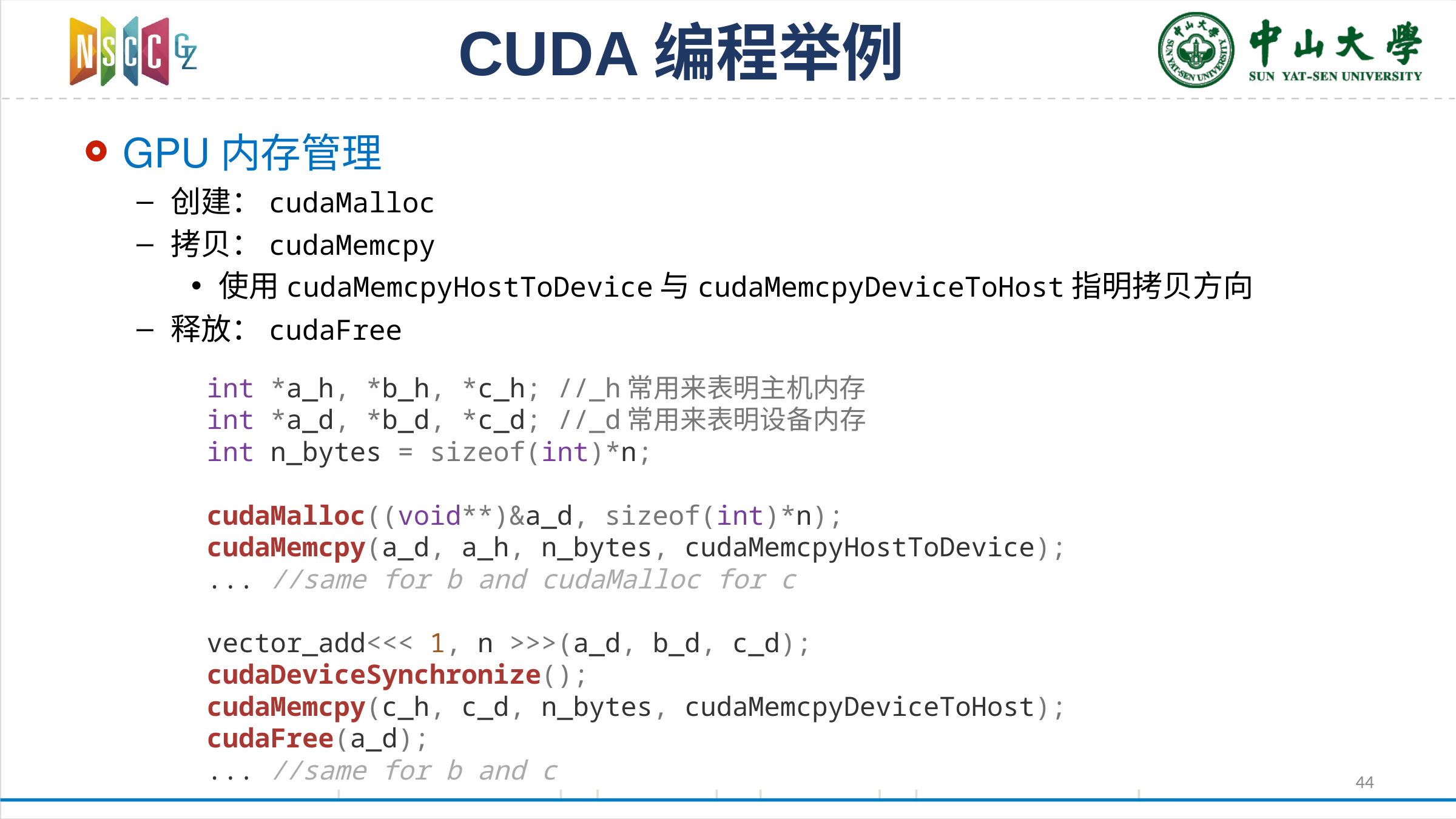

# CUDA编程举例
GPU内存管理
创建：cudaMalloc
拷贝：cudaMemcpy
使用cudaMemcpyHostToDevice与cudaMemcpyDeviceToHost指明拷贝方向
释放：cudaFree

int *a_h, *b_h, *c_h; //_h常用来表明主机内存
int *a_d, *b_d, *c_d; //_d常用来表明设备内存
int n_bytes = sizeof(int)*n;
cudaMalloc((void**)&a_d, sizeof(int)*n);
cudaMemcpy(a_d, a_h, n_bytes, cudaMemcpyHostToDevice);
... //same for b and cudaMalloc for c
vector_add<<< 1, n >>>(a_d, b_d, c_d);
cudaDeviceSynchronize();
cudaMemcpy(c_h, c_d, n_bytes, cudaMemcpyDeviceToHost);
cudaFree(a_d);
... //same for b and c
44